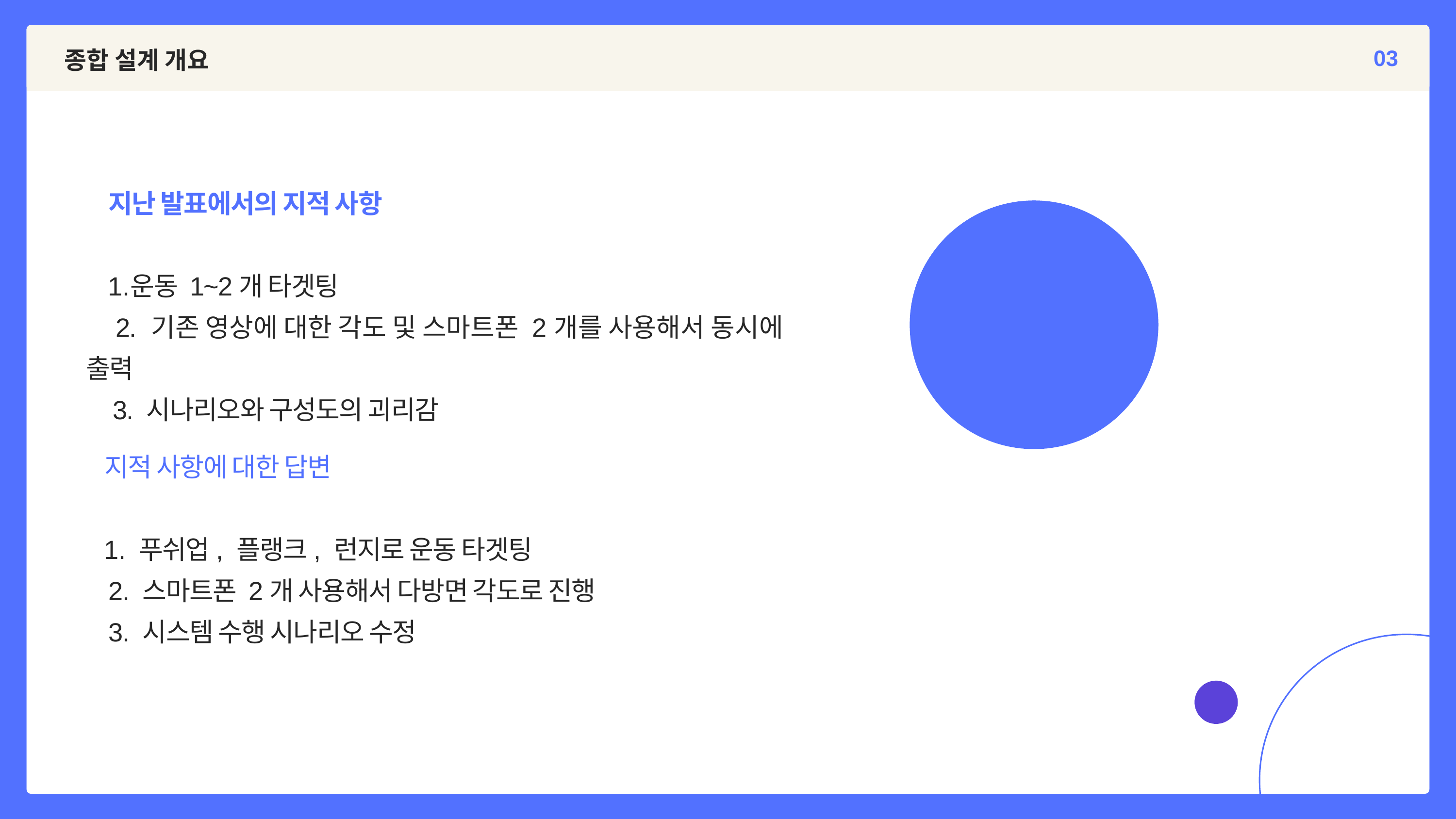

03
종합 설계 개요

   지난 발표에서의 지적 사항

운동 1~2개 타겟팅
    2. 기존 영상에 대한 각도 및 스마트폰 2개를 사용해서 동시에 출력
    3. 시나리오와 구성도의 괴리감

   지적 사항에 대한 답변

 푸쉬업, 플랭크, 런지로 운동 타겟팅
    2. 스마트폰 2개 사용해서 다방면 각도로 진행
    3. 시스템 수행 시나리오 수정